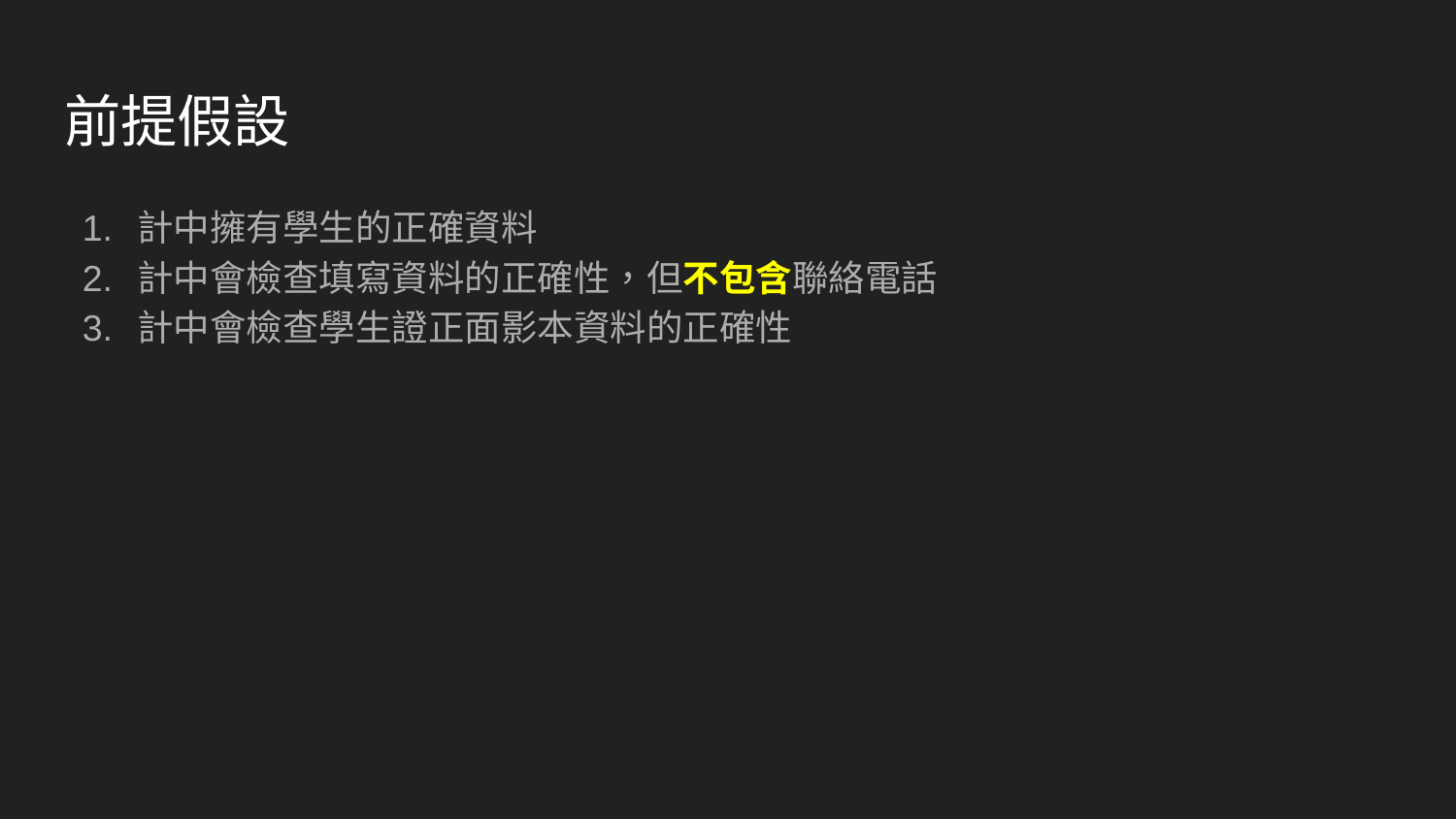

# 前提假設
計中擁有學生的正確資料
計中會檢查填寫資料的正確性，但不包含聯絡電話
計中會檢查學生證正面影本資料的正確性